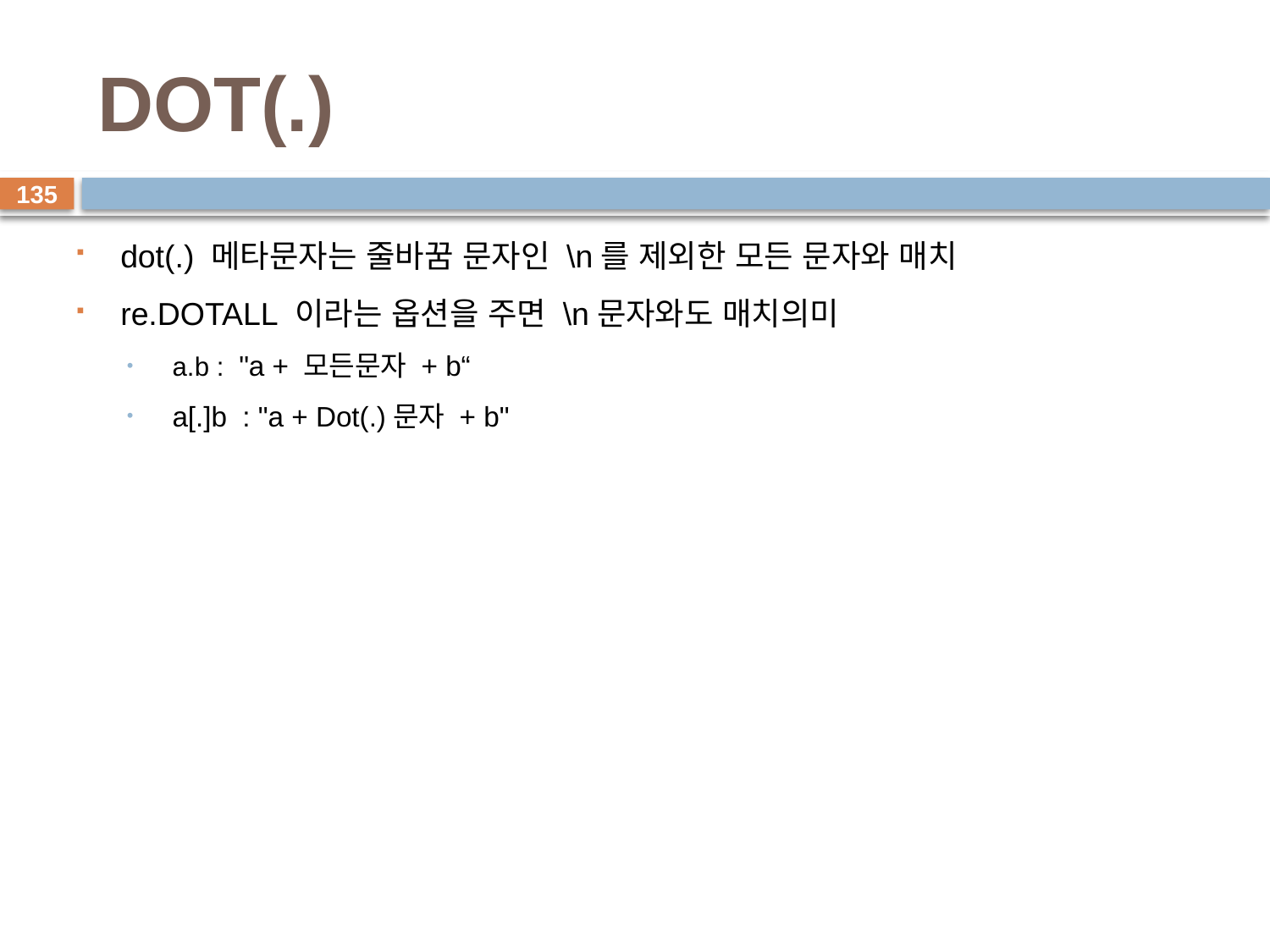

# DOT(.)
135
dot(.) 메타문자는 줄바꿈 문자인 \n를 제외한 모든 문자와 매치
re.DOTALL 이라는 옵션을 주면 \n문자와도 매치의미
 a.b :  "a + 모든문자 + b“
 a[.]b  : "a + Dot(.)문자 + b"